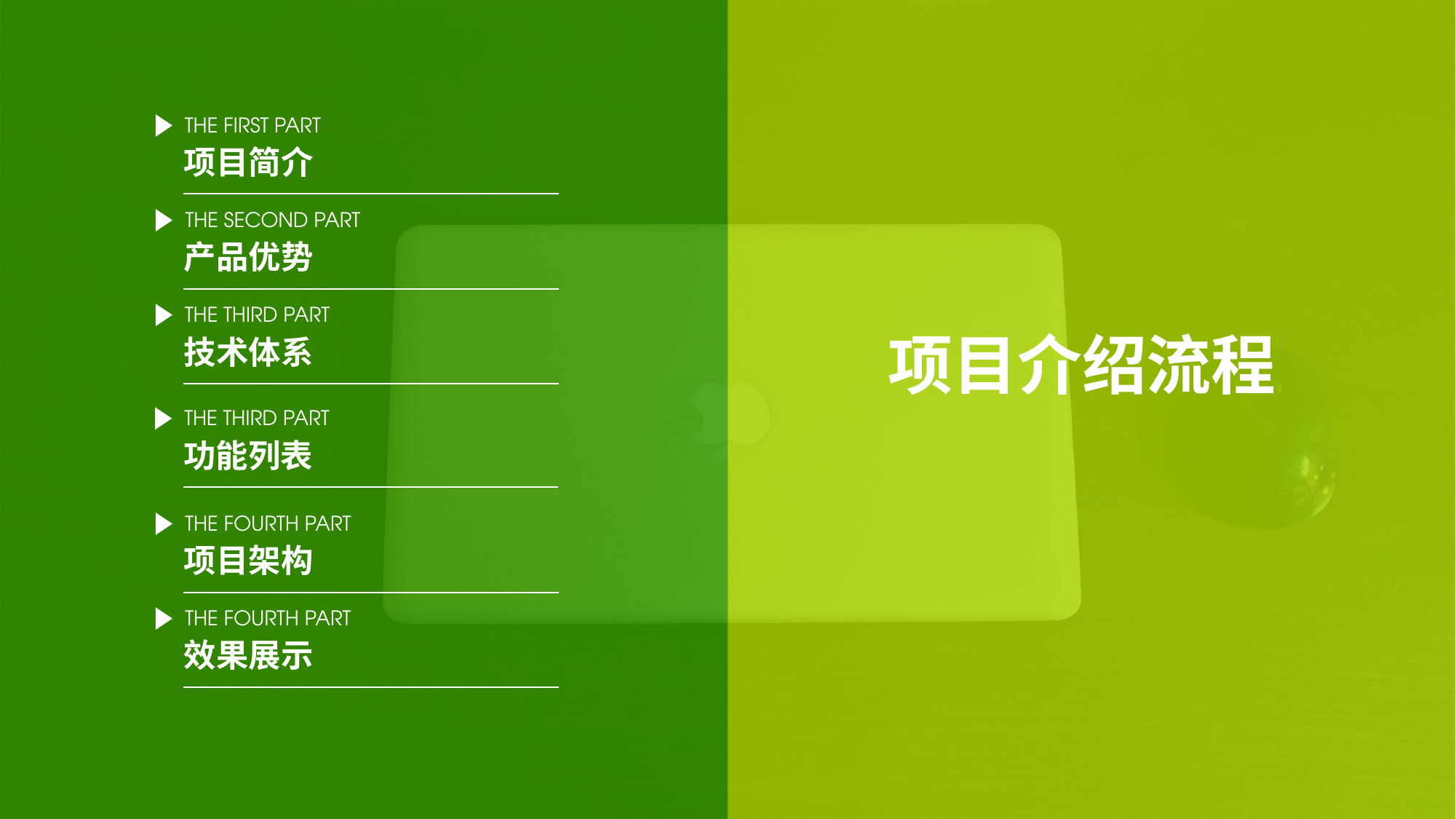

THE FIRST PART

项目简介
THE SECOND PART

产品优势
THE THIRD PART

技术体系
项目介绍流程
THE THIRD PART

功能列表
THE FOURTH PART

项目架构
THE FOURTH PART

效果展示